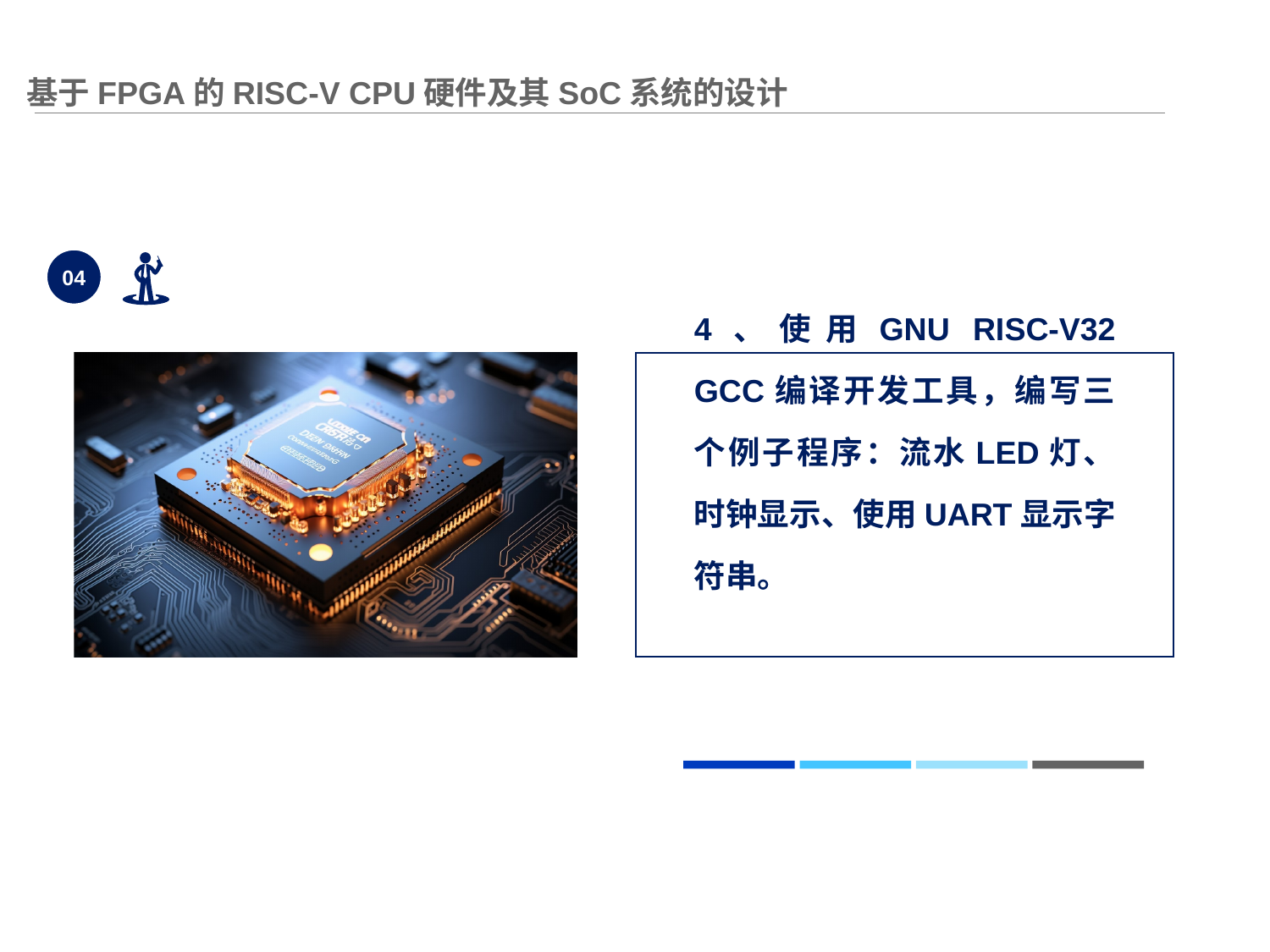

# 基于FPGA的RISC-V CPU硬件及其SoC系统的设计
04

4、使用GNU RISC-V32 GCC编译开发工具，编写三个例子程序：流水LED灯、时钟显示、使用UART显示字符串。

5